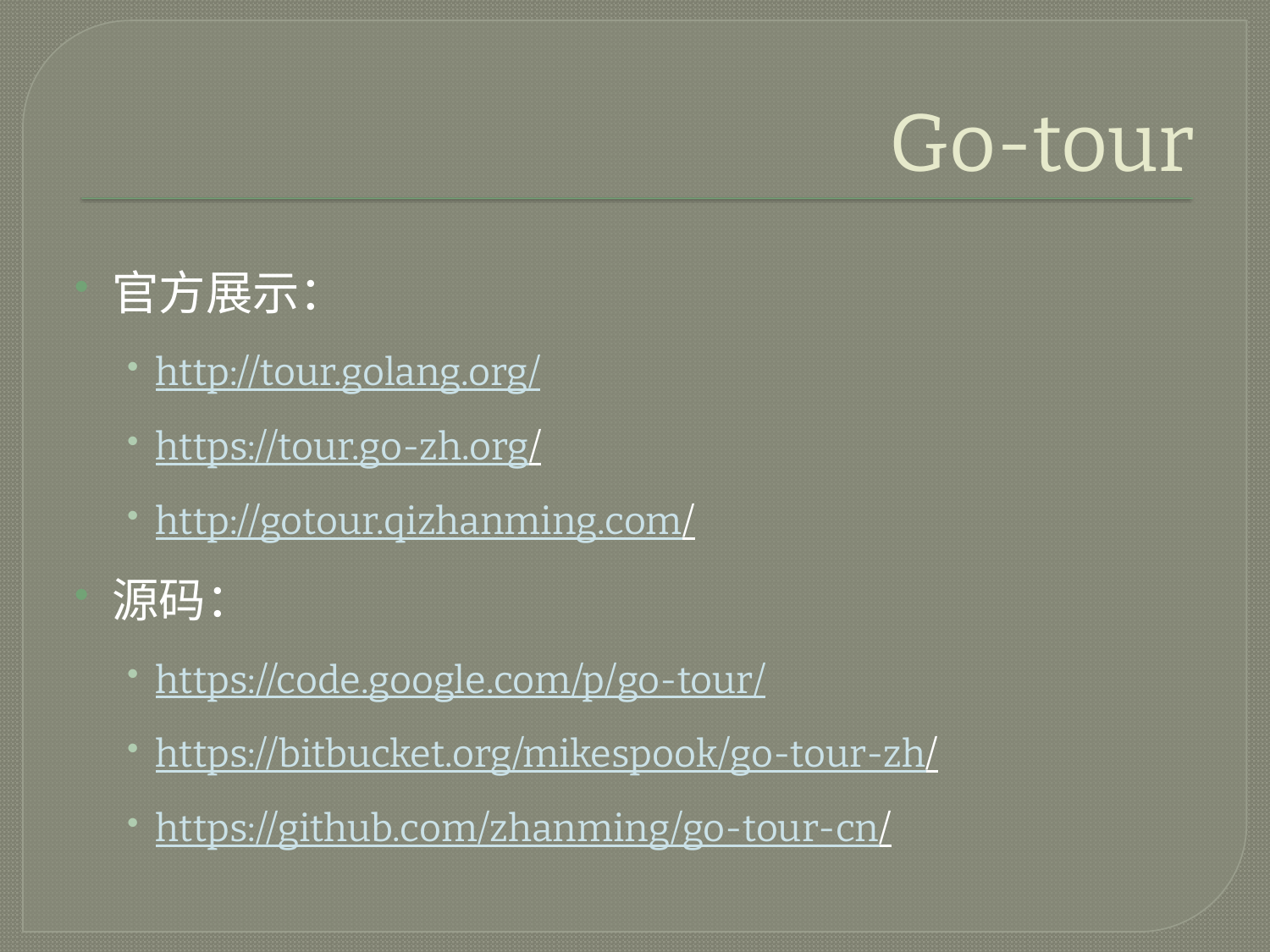

# Go-tour
官方展示：
http://tour.golang.org/
https://tour.go-zh.org/
http://gotour.qizhanming.com/
源码：
https://code.google.com/p/go-tour/
https://bitbucket.org/mikespook/go-tour-zh/
https://github.com/zhanming/go-tour-cn/